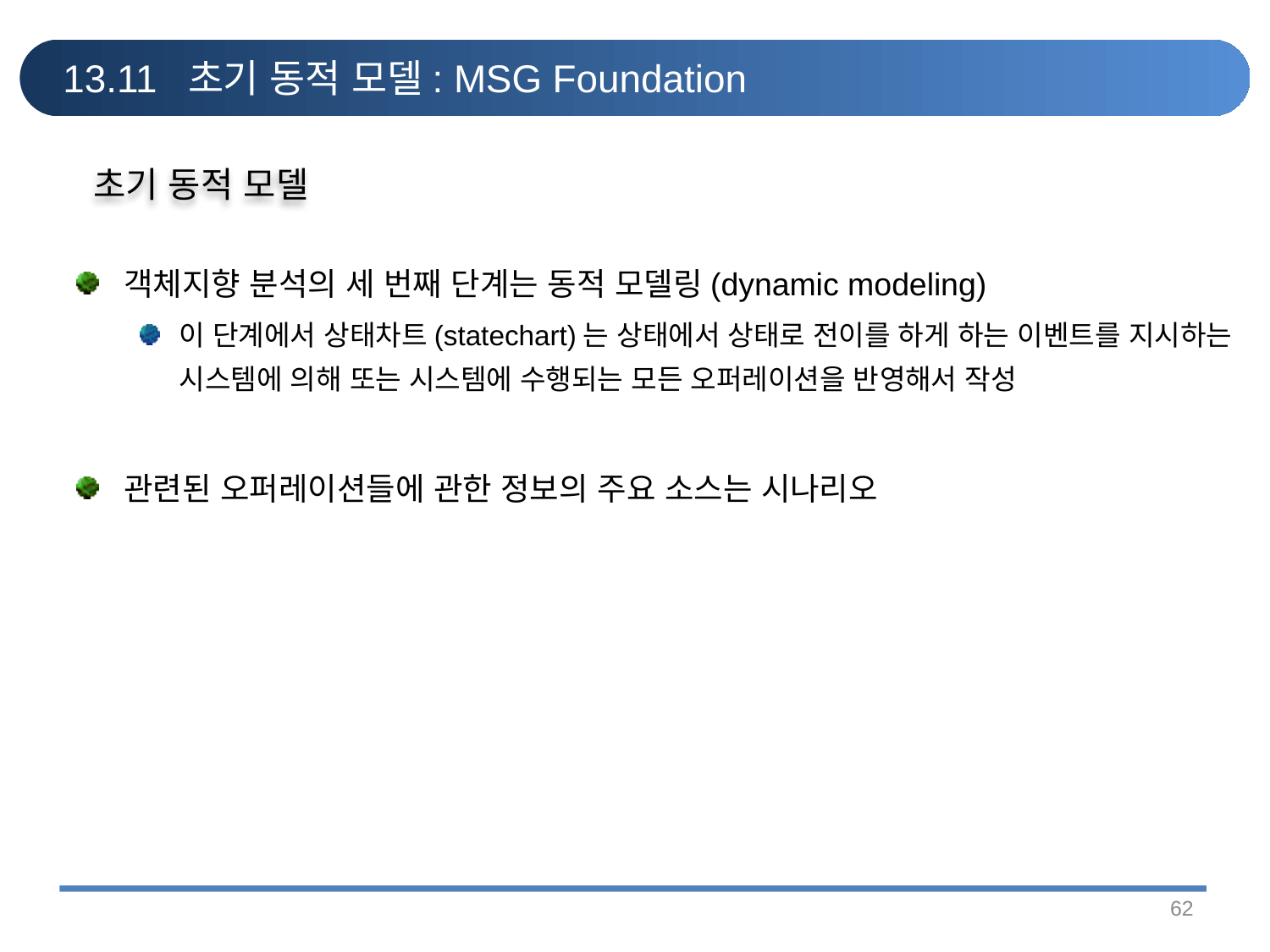

# 13.11  초기 동적 모델: MSG Foundation
초기 동적 모델
객체지향 분석의 세 번째 단계는 동적 모델링(dynamic modeling)
이 단계에서 상태차트(statechart)는 상태에서 상태로 전이를 하게 하는 이벤트를 지시하는 시스템에 의해 또는 시스템에 수행되는 모든 오퍼레이션을 반영해서 작성

관련된 오퍼레이션들에 관한 정보의 주요 소스는 시나리오
62